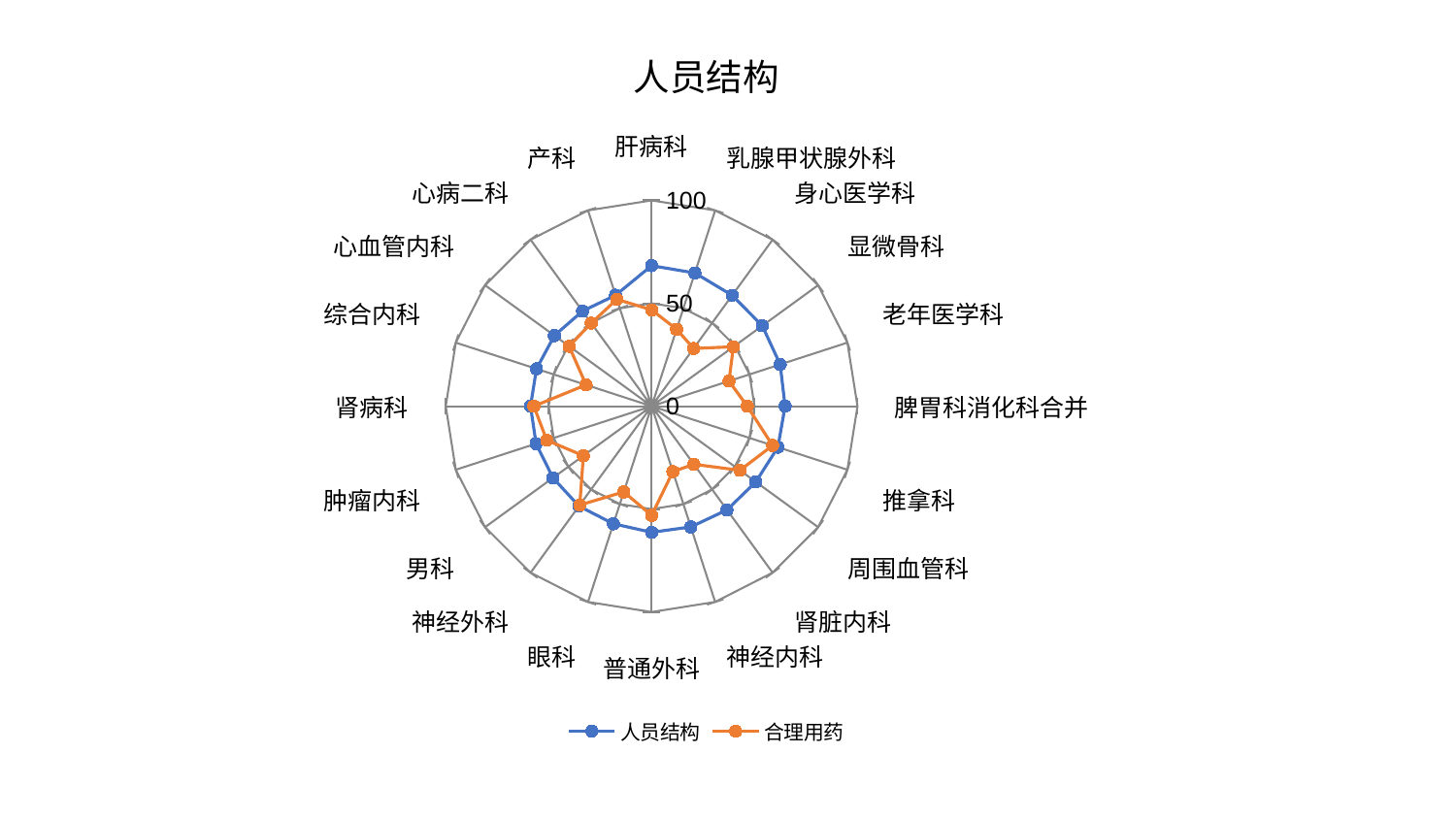

### Chart: 人员结构

| Category | 人员结构 | 合理用药 |
|---|---|---|
| 肝病科 | 68.28777996117587 | 46.794232391103115 |
| 乳腺甲状腺外科 | 68.02914870074027 | 39.29426935092765 |
| 身心医学科 | 66.59597493858105 | 34.676400404054085 |
| 显微骨科 | 66.46423626133927 | 49.12973277659158 |
| 老年医学科 | 65.67641960452869 | 39.52421164078208 |
| 脾胃科消化科合并 | 64.85604498308105 | 46.49013737897275 |
| 推拿科 | 64.51666841321128 | 61.812957157743476 |
| 周围血管科 | 62.57437778200078 | 53.042674531048526 |
| 肾脏内科 | 62.30425587381482 | 34.91009647891081 |
| 神经内科 | 61.690404209998796 | 33.42497522597865 |
| 普通外科 | 61.28833297071108 | 53.030913289509456 |
| 眼科 | 60.067879053155 | 43.818148046860664 |
| 神经外科 | 60.01570766946215 | 59.365191799352786 |
| 男科 | 59.242381120431865 | 40.966187249604765 |
| 肿瘤内科 | 59.009810156716185 | 53.562052550284164 |
| 肾病科 | 58.820850749152655 | 57.19835130272283 |
| 综合内科 | 58.79947939255929 | 33.47014423837288 |
| 心血管内科 | 58.36864180039279 | 49.55240937040512 |
| 心病二科 | 57.095205658650734 | 49.87498422762134 |
| 产科 | 56.69551048663366 | 54.61910903177639 |
22